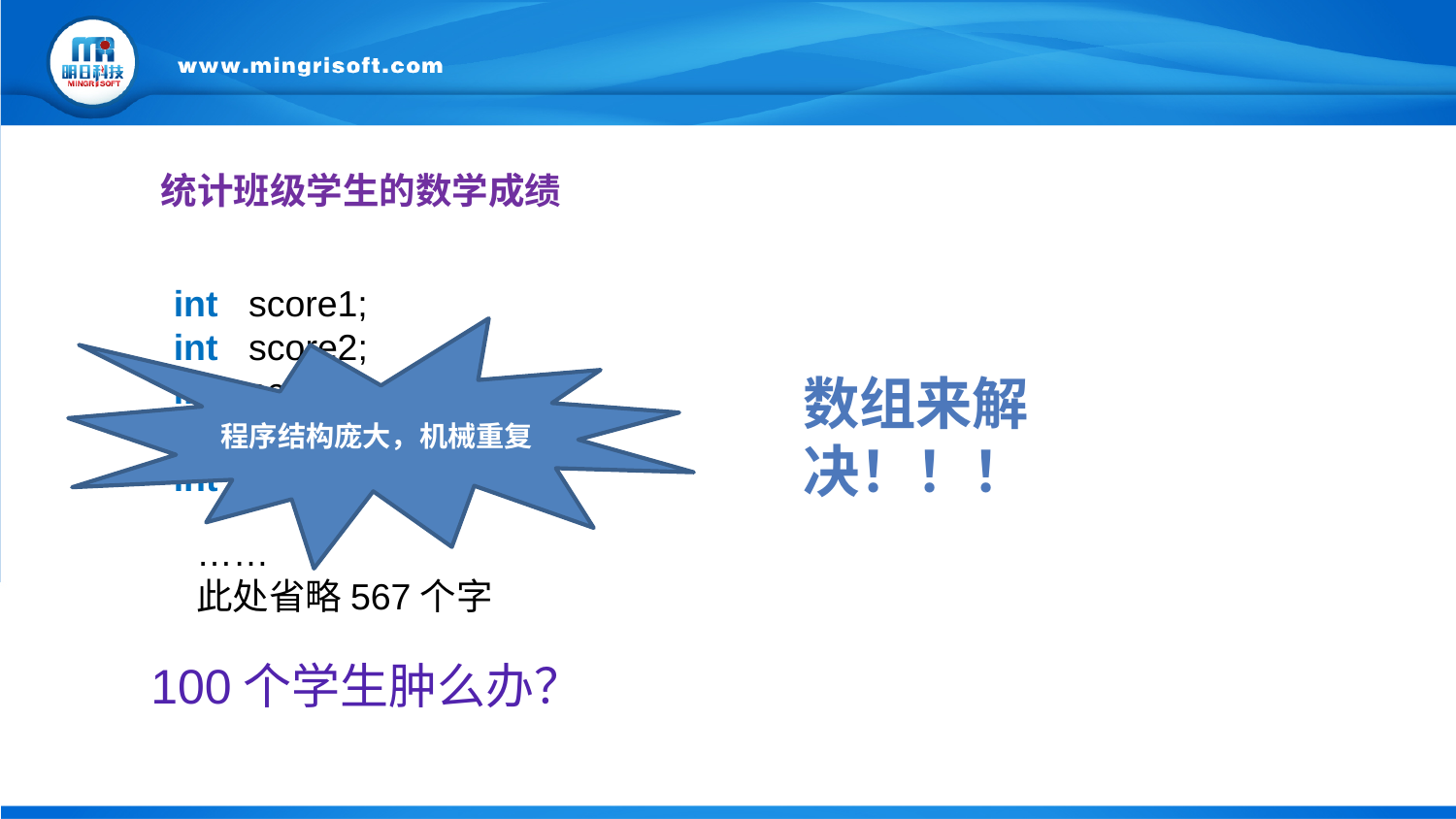

统计班级学生的数学成绩
int   score1;
int   score2;
int   score3;
int   score4;
int   score5;
程序结构庞大，机械重复
数组来解决！！！
……
此处省略567个字
100个学生肿么办？